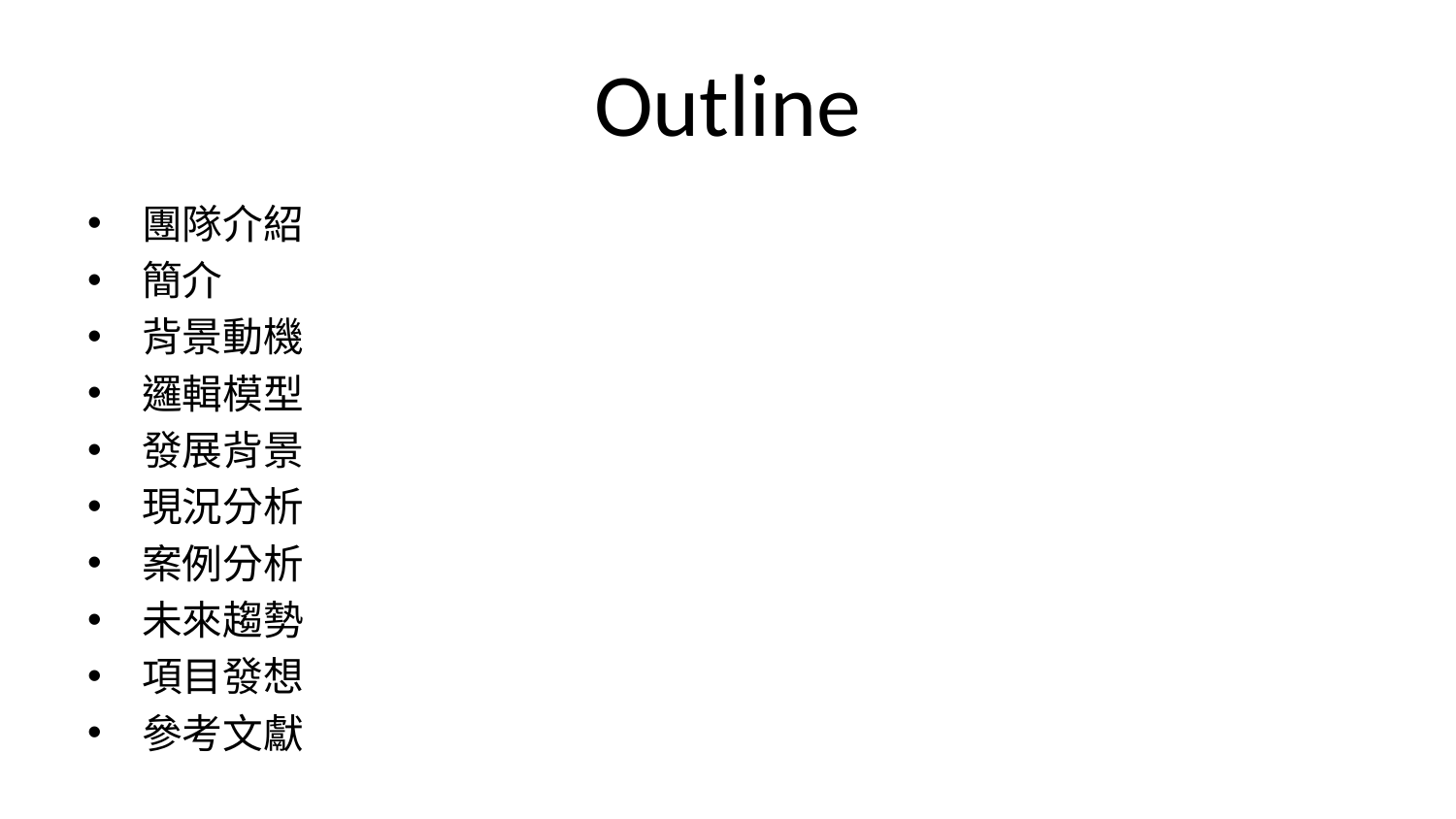

# Outline
團隊介紹
簡介
背景動機
邏輯模型
發展背景
現況分析
案例分析
未來趨勢
項目發想
參考文獻